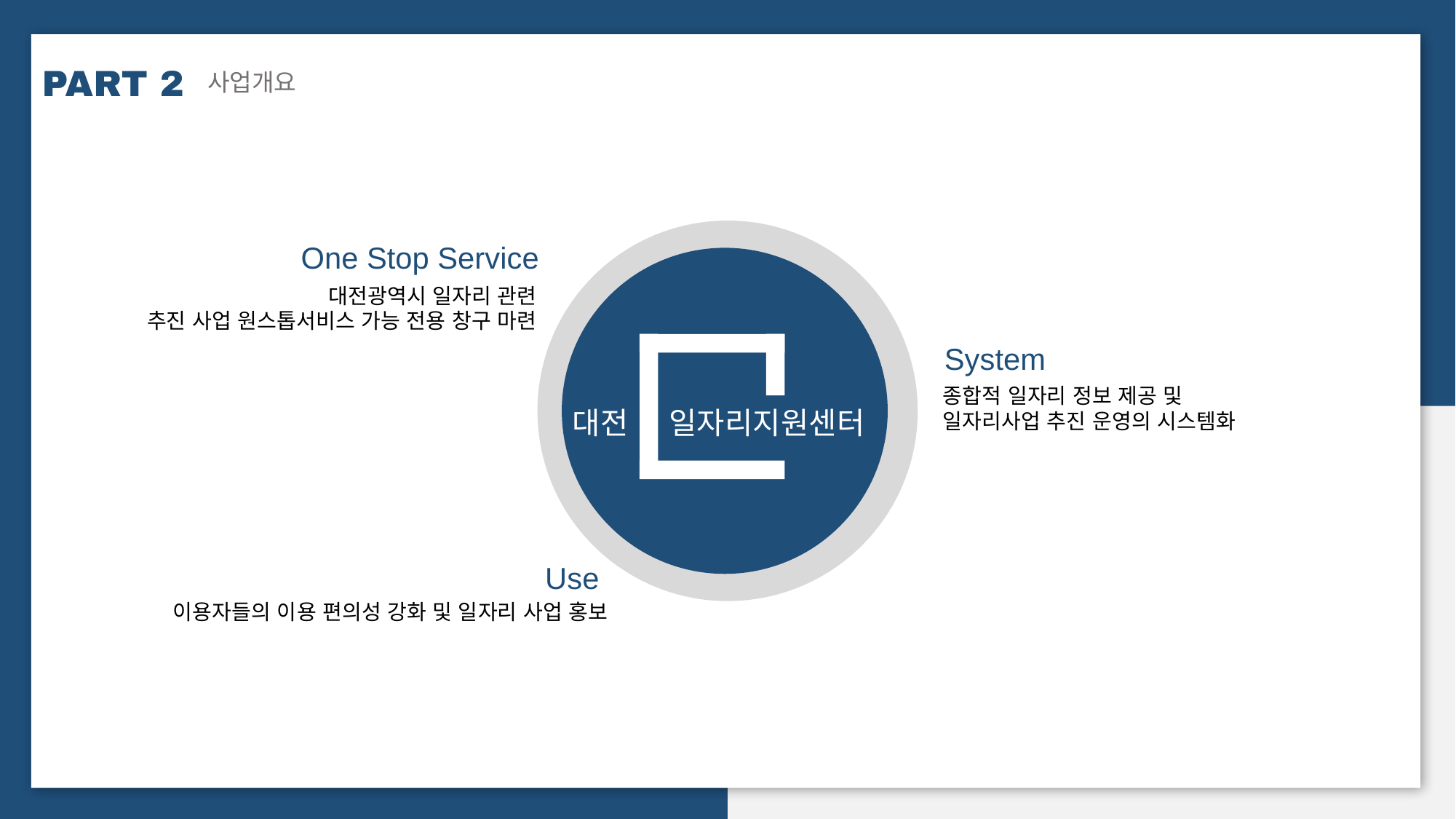

PART 2
사업개요

One Stop Service

대전
일자리지원센터

대전광역시 일자리 관련
추진 사업 원스톱서비스 가능 전용 창구 마련
System

종합적 일자리 정보 제공 및
일자리사업 추진 운영의 시스템화
Use
이용자들의 이용 편의성 강화 및 일자리 사업 홍보